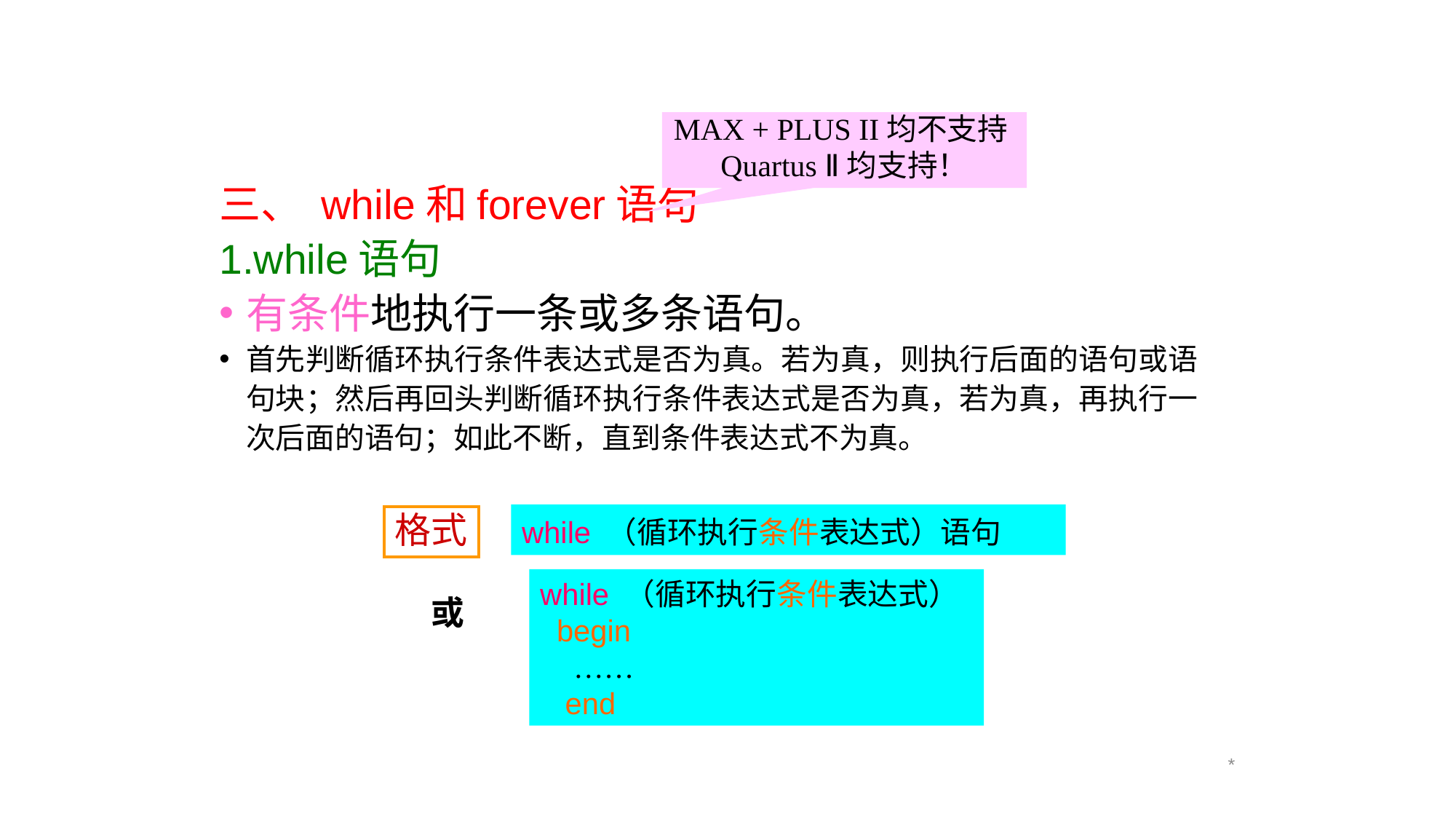

MAX + PLUS II均不支持Quartus Ⅱ均支持！
三、 while和forever语句
1.while语句
有条件地执行一条或多条语句。
首先判断循环执行条件表达式是否为真。若为真，则执行后面的语句或语句块；然后再回头判断循环执行条件表达式是否为真，若为真，再执行一次后面的语句；如此不断，直到条件表达式不为真。
while （循环执行条件表达式）语句
格式
while （循环执行条件表达式）
  begin
    ……
   end
或
*